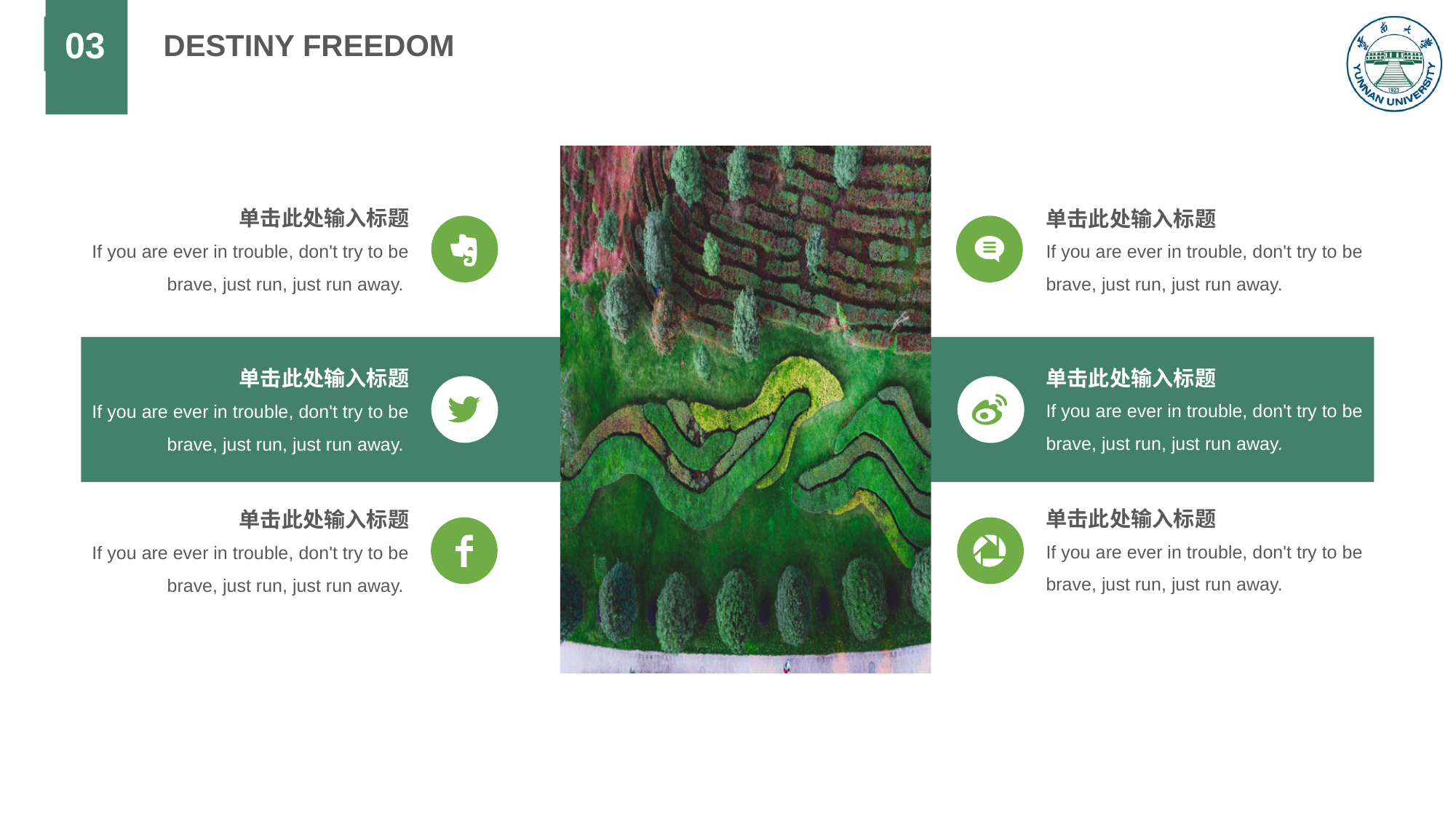

03
DESTINY FREEDOM

单击此处输入标题
If you are ever in trouble, don't try to be brave, just run, just run away.
单击此处输入标题
If you are ever in trouble, don't try to be brave, just run, just run away.

单击此处输入标题
If you are ever in trouble, don't try to be brave, just run, just run away.
单击此处输入标题
If you are ever in trouble, don't try to be brave, just run, just run away.

单击此处输入标题
If you are ever in trouble, don't try to be brave, just run, just run away.
单击此处输入标题
If you are ever in trouble, don't try to be brave, just run, just run away.